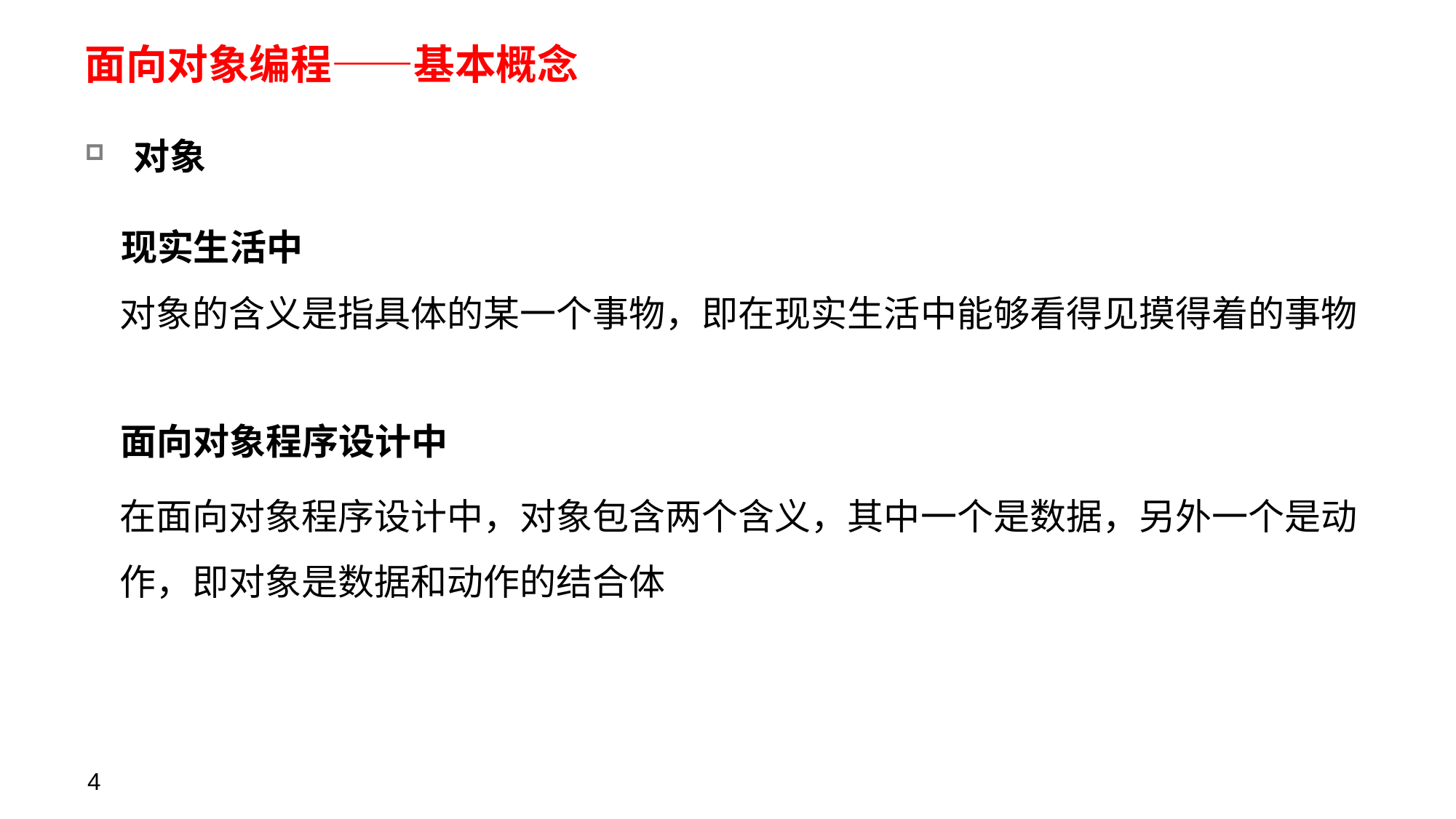

# 面向对象编程——基本概念
对象
现实生活中
对象的含义是指具体的某一个事物，即在现实生活中能够看得见摸得着的事物
面向对象程序设计中
在面向对象程序设计中，对象包含两个含义，其中一个是数据，另外一个是动作，即对象是数据和动作的结合体
4